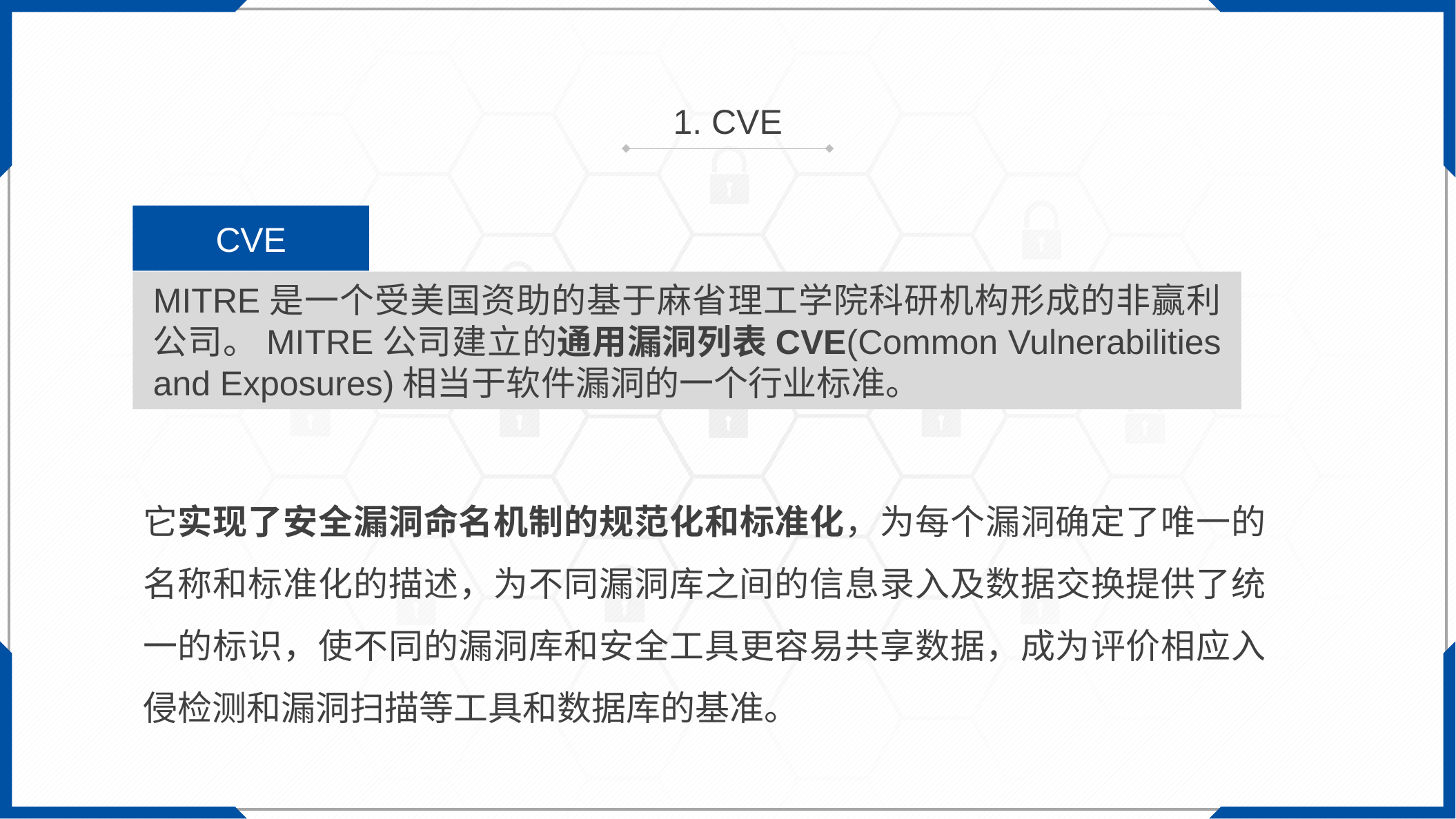

1. CVE
CVE
MITRE是一个受美国资助的基于麻省理工学院科研机构形成的非赢利公司。MITRE公司建立的通用漏洞列表CVE(Common Vulnerabilities and Exposures)相当于软件漏洞的一个行业标准。
它实现了安全漏洞命名机制的规范化和标准化，为每个漏洞确定了唯一的名称和标准化的描述，为不同漏洞库之间的信息录入及数据交换提供了统一的标识，使不同的漏洞库和安全工具更容易共享数据，成为评价相应入侵检测和漏洞扫描等工具和数据库的基准。